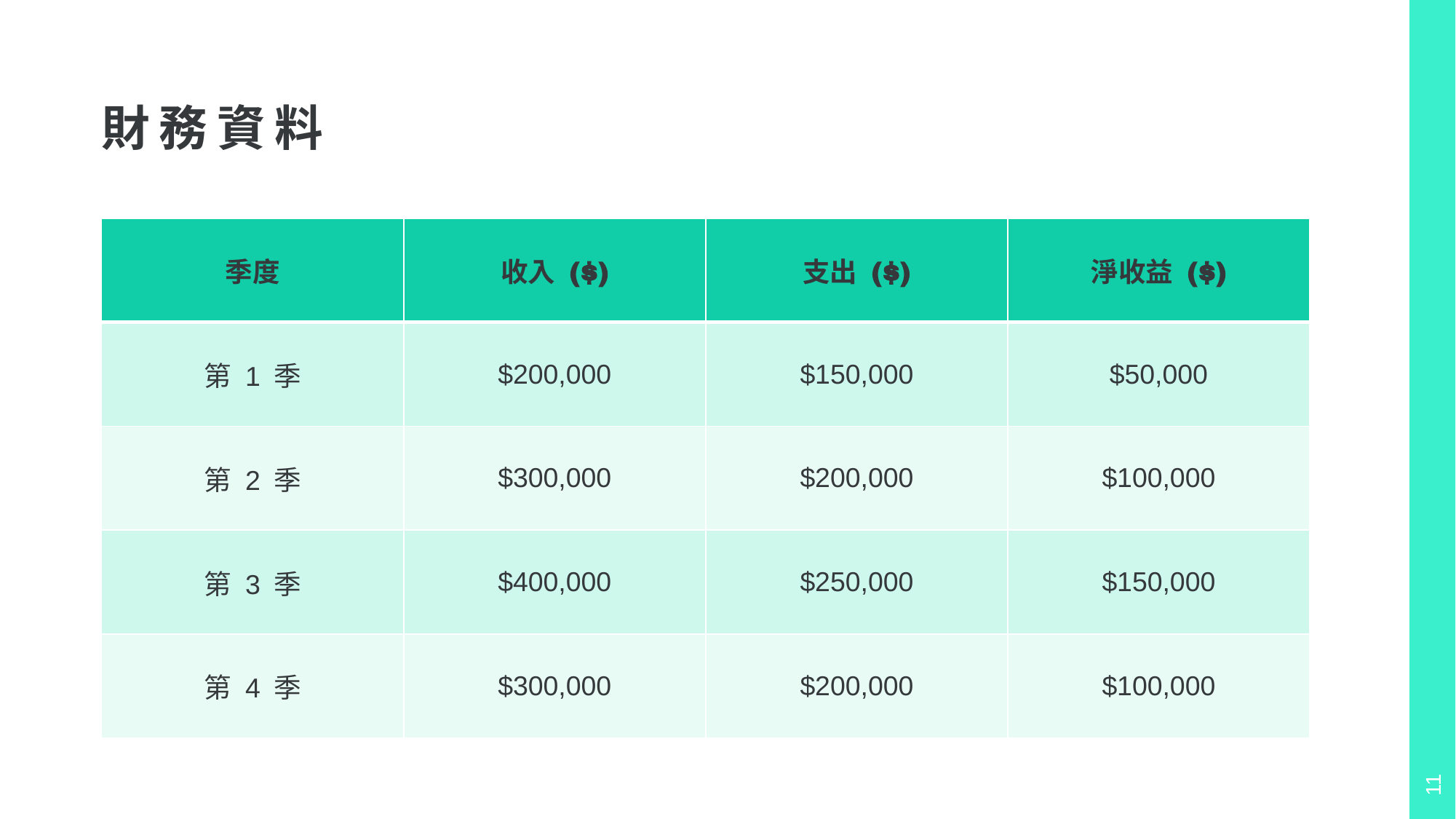

# 財務資料
| 季度 | 收入 ($) | 支出 ($) | 淨收益 ($) |
| --- | --- | --- | --- |
| 第 1 季 | $200,000 | $150,000 | $50,000 |
| 第 2 季 | $300,000 | $200,000 | $100,000 |
| 第 3 季 | $400,000 | $250,000 | $150,000 |
| 第 4 季 | $300,000 | $200,000 | $100,000 |
11